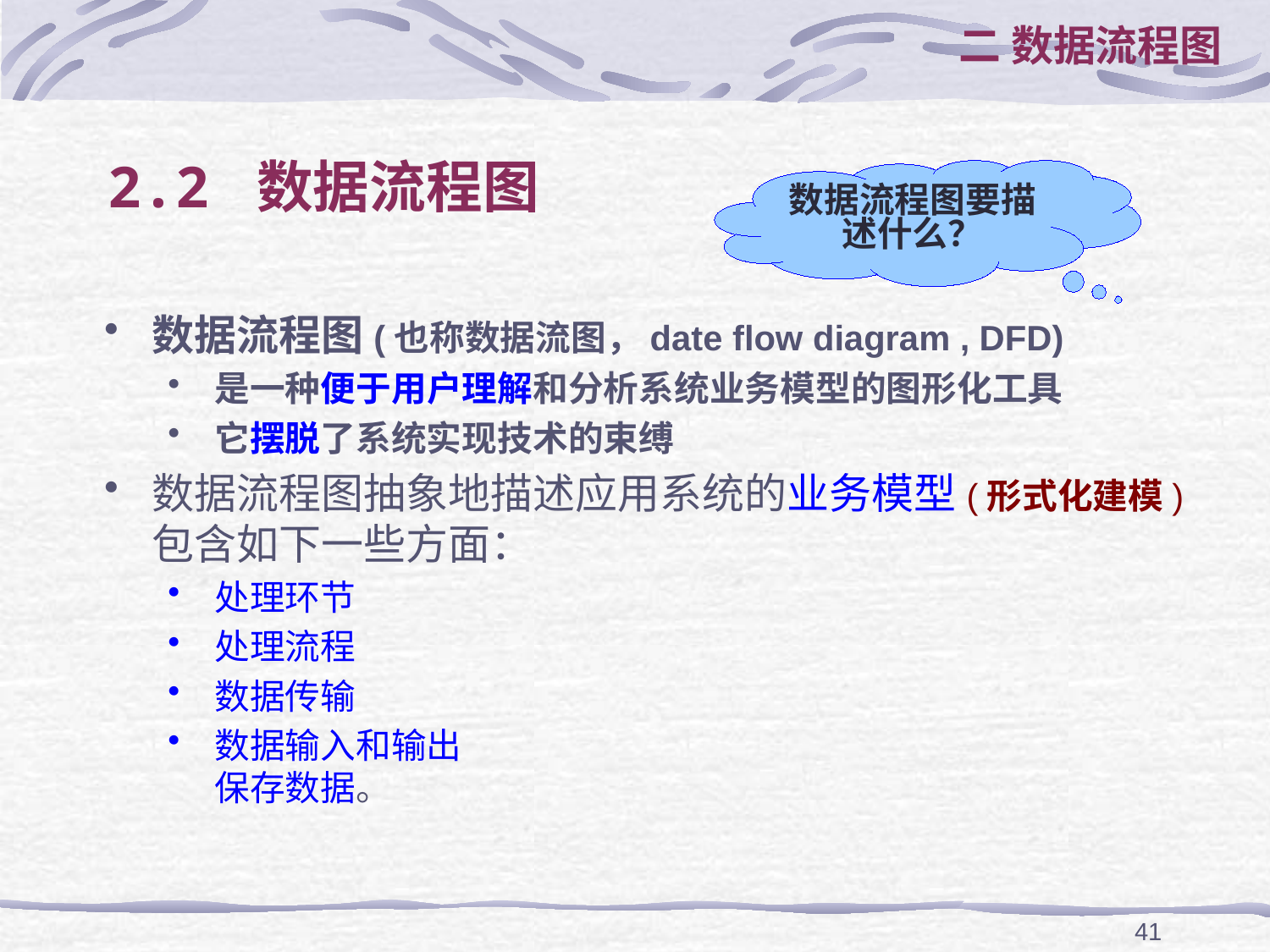

二 数据流程图
# 2.2 数据流程图
数据流程图要描述什么？
数据流程图(也称数据流图，date flow diagram , DFD)
是一种便于用户理解和分析系统业务模型的图形化工具
它摆脱了系统实现技术的束缚
数据流程图抽象地描述应用系统的业务模型(形式化建模)包含如下一些方面：
处理环节
处理流程
数据传输
数据输入和输出
保存数据。
41